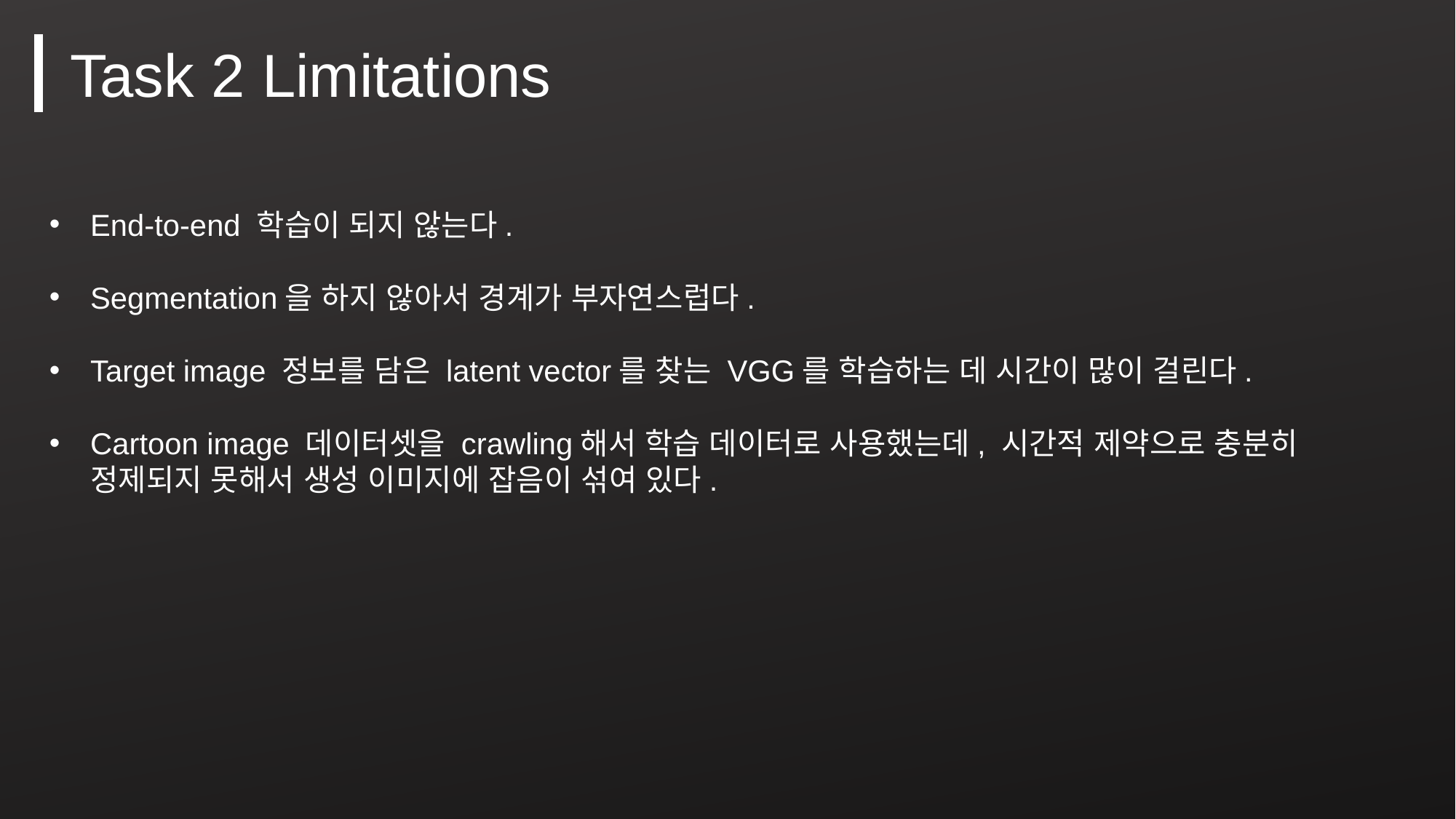

Task 2 Limitations
End-to-end 학습이 되지 않는다.

Segmentation을 하지 않아서 경계가 부자연스럽다.

Target image 정보를 담은 latent vector를 찾는 VGG를 학습하는 데 시간이 많이 걸린다.

Cartoon image 데이터셋을 crawling해서 학습 데이터로 사용했는데, 시간적 제약으로 충분히 정제되지 못해서 생성 이미지에 잡음이 섞여 있다.